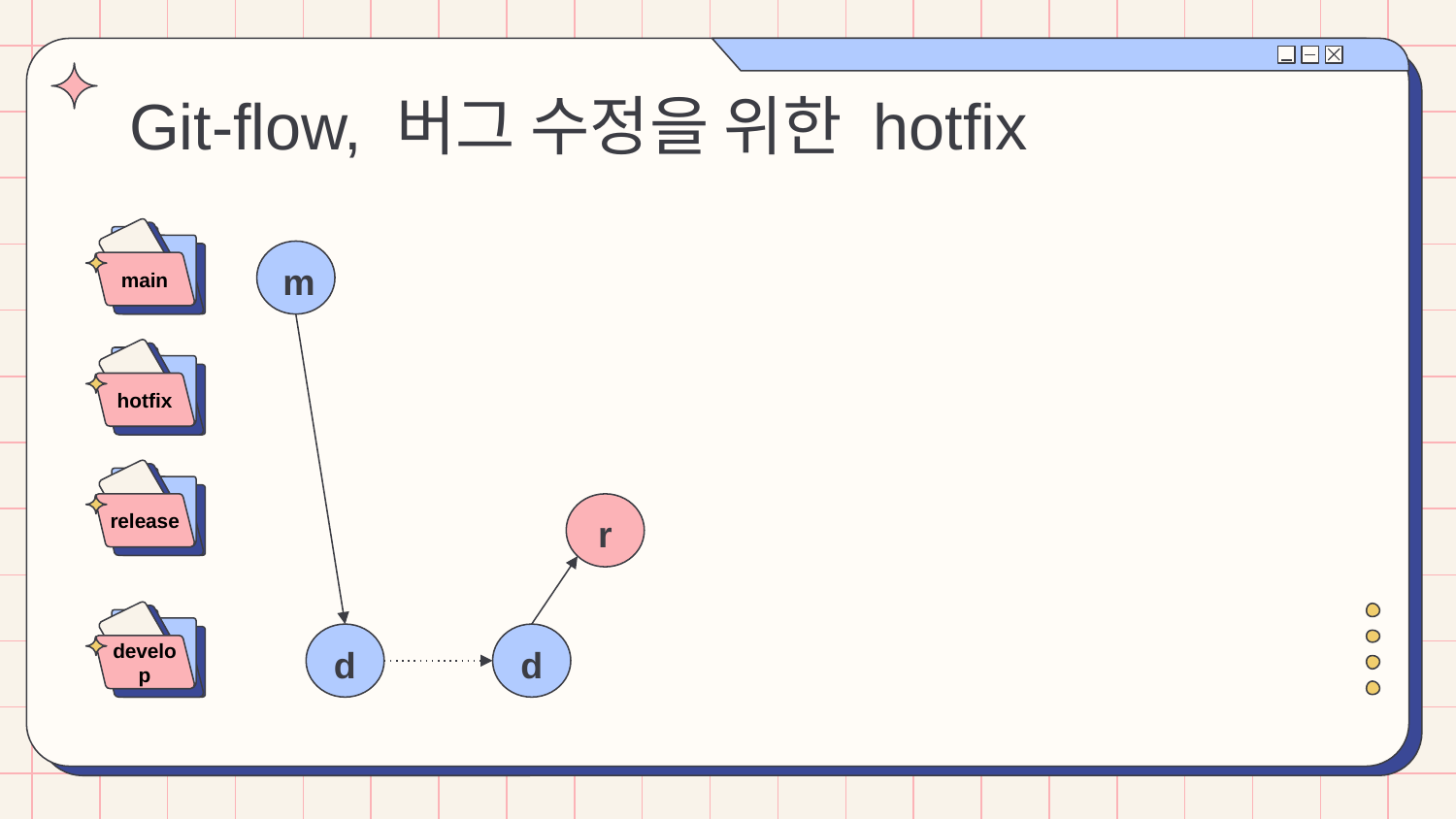

# Git-flow, 버그 수정을 위한 hotfix

main

m

hotfix

release

r

develop

d
d